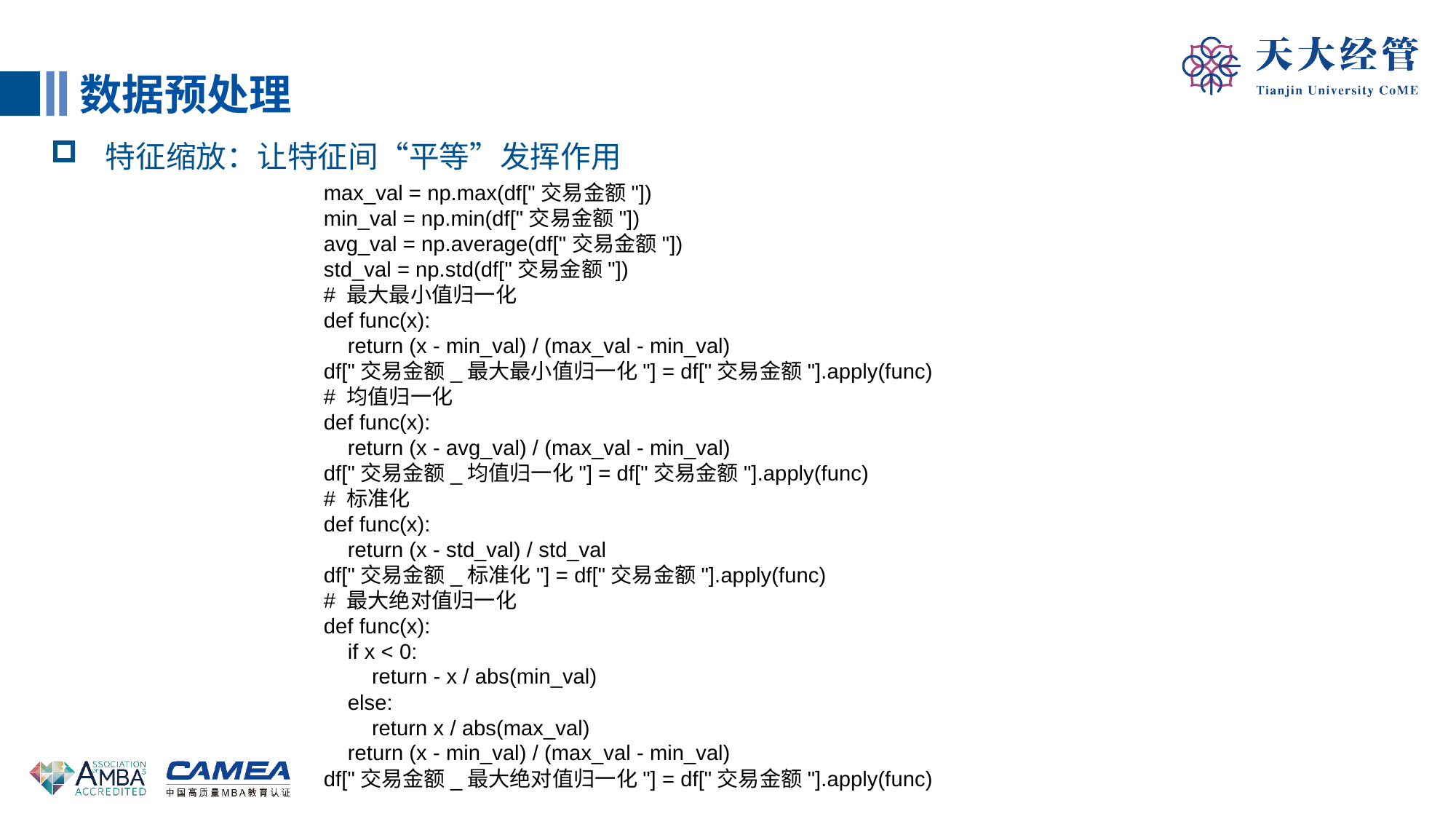

数据预处理

特征缩放：让特征间“平等”发挥作用
max_val = np.max(df["交易金额"])
min_val = np.min(df["交易金额"])
avg_val = np.average(df["交易金额"])
std_val = np.std(df["交易金额"])
# 最大最小值归一化
def func(x):
    return (x - min_val) / (max_val - min_val)
df["交易金额_最大最小值归一化"] = df["交易金额"].apply(func)
# 均值归一化
def func(x):
    return (x - avg_val) / (max_val - min_val)
df["交易金额_均值归一化"] = df["交易金额"].apply(func)
# 标准化
def func(x):
    return (x - std_val) / std_val
df["交易金额_标准化"] = df["交易金额"].apply(func)
# 最大绝对值归一化
def func(x):
    if x < 0:
        return - x / abs(min_val)
    else:
        return x / abs(max_val)
    return (x - min_val) / (max_val - min_val)
df["交易金额_最大绝对值归一化"] = df["交易金额"].apply(func)